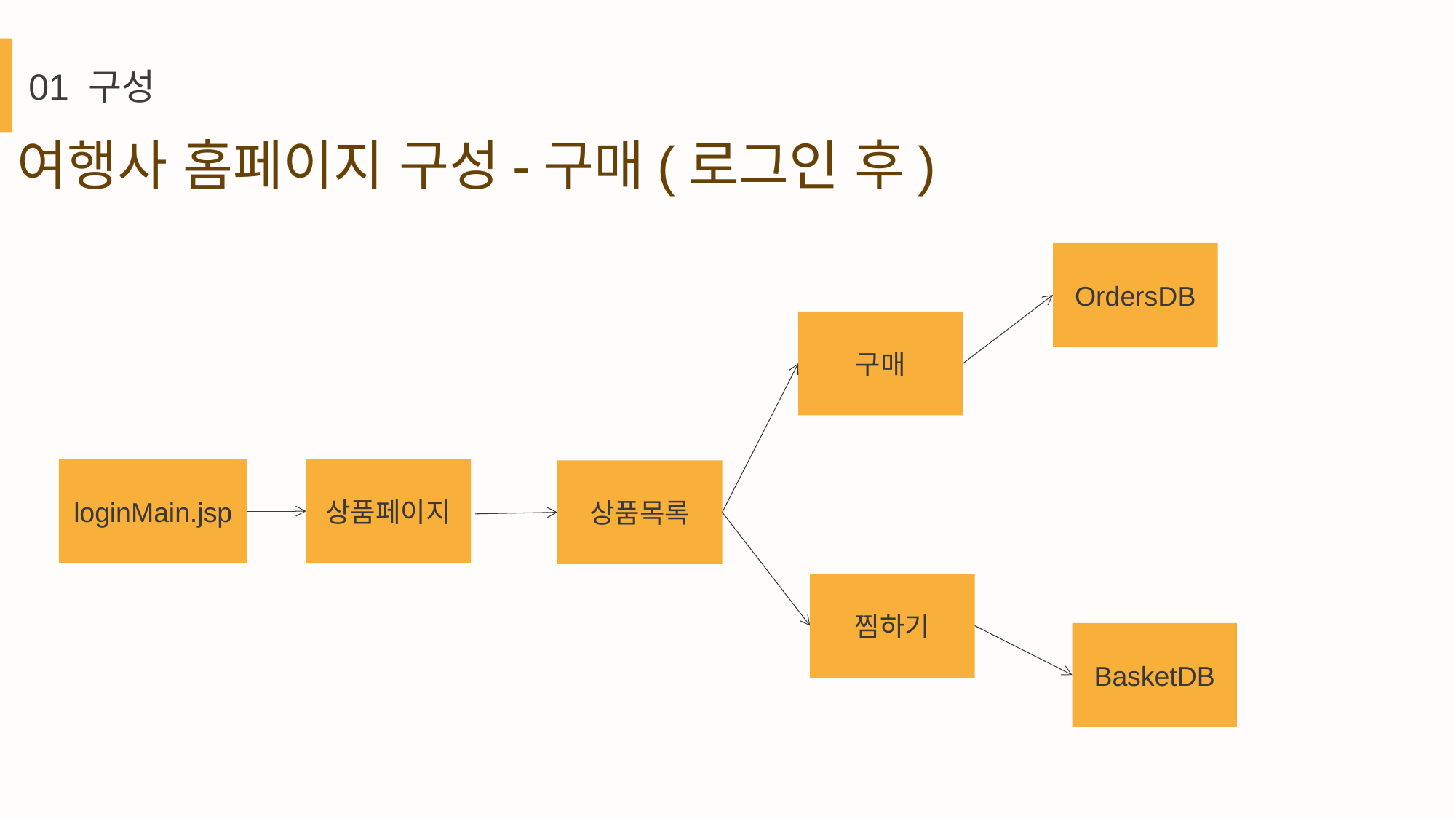

01 구성
여행사 홈페이지 구성-구매(로그인 후)
OrdersDB
구매
loginMain.jsp
상품페이지
상품목록
찜하기
BasketDB